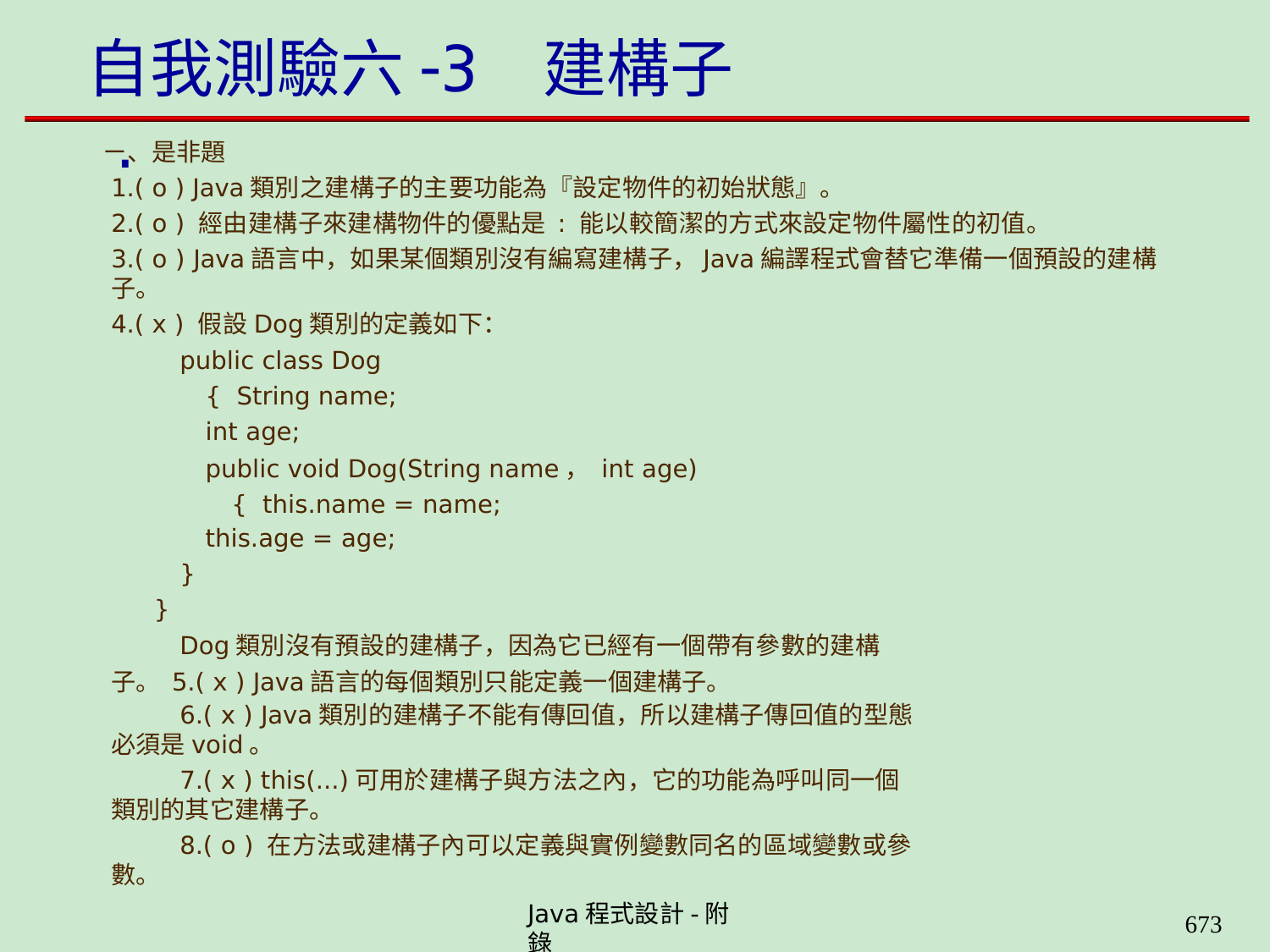

# 自我測驗六-3	建構子 .
ㄧ、是非題
1.( o ) Java類別之建構子的主要功能為『設定物件的初始狀態』。
2.( o ) 經由建構子來建構物件的優點是 : 能以較簡潔的方式來設定物件屬性的初值。
3.( o ) Java語言中，如果某個類別沒有編寫建構子，Java編譯程式會替它準備一個預設的建構子。
4.( x ) 假設Dog類別的定義如下：
public class Dog {  String name;  int age;
public void Dog(String name， int age){  this.name = name;
this.age = age;
}
}
Dog類別沒有預設的建構子，因為它已經有一個帶有參數的建構子。 5.( x ) Java語言的每個類別只能定義一個建構子。
6.( x ) Java類別的建構子不能有傳回值，所以建構子傳回值的型態必須是void。
7.( x ) this(...)可用於建構子與方法之內，它的功能為呼叫同一個類別的其它建構子。
8.( o ) 在方法或建構子內可以定義與實例變數同名的區域變數或參數。
Java程式設計-附錄
673